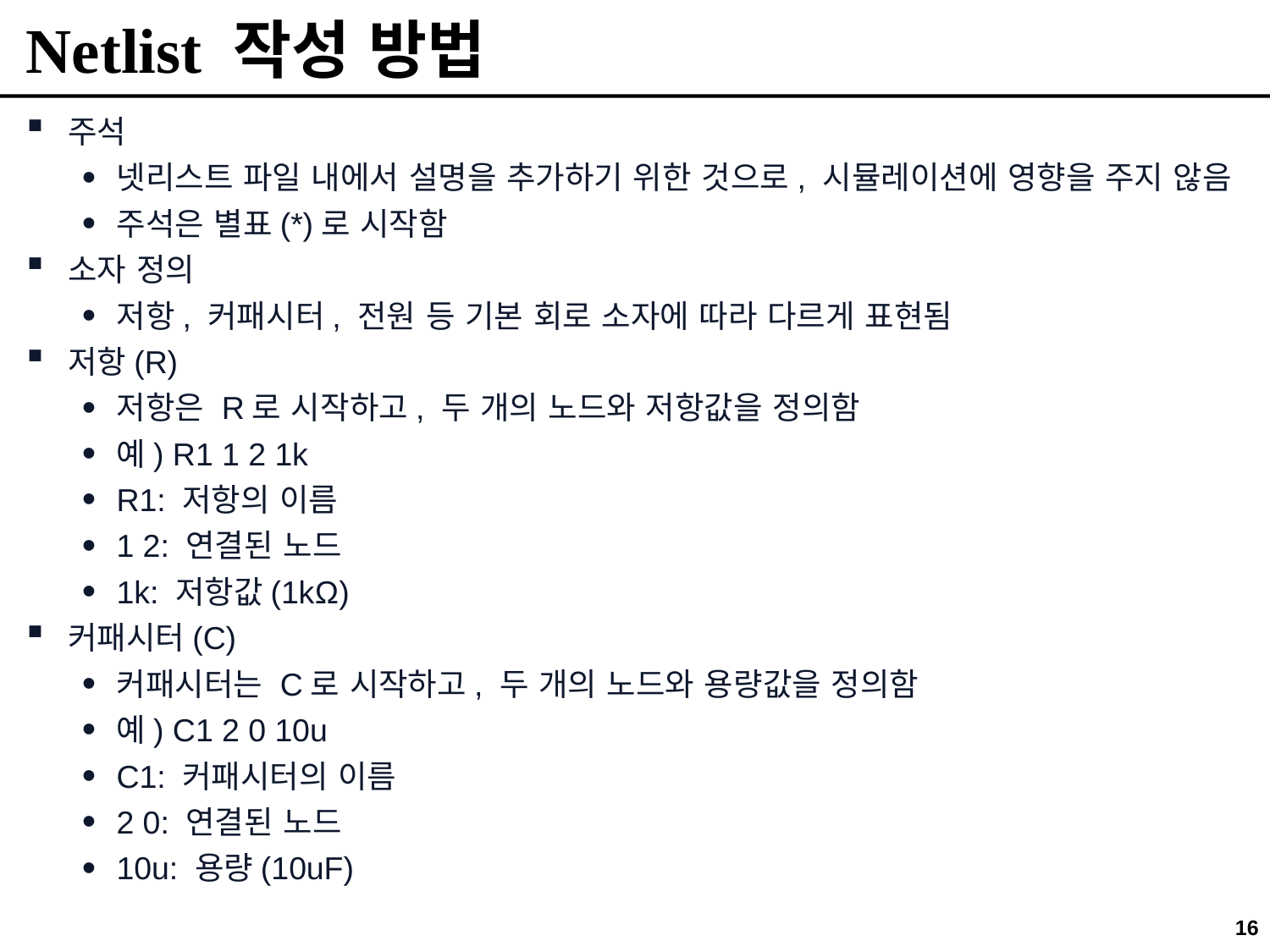

# Netlist 작성 방법
주석
넷리스트 파일 내에서 설명을 추가하기 위한 것으로, 시뮬레이션에 영향을 주지 않음
주석은 별표(*)로 시작함
소자 정의
저항, 커패시터, 전원 등 기본 회로 소자에 따라 다르게 표현됨
저항(R)
저항은 R로 시작하고, 두 개의 노드와 저항값을 정의함
예) R1 1 2 1k
R1: 저항의 이름
1 2: 연결된 노드
1k: 저항값(1kΩ)
커패시터(C)
커패시터는 C로 시작하고, 두 개의 노드와 용량값을 정의함
예) C1 2 0 10u
C1: 커패시터의 이름
2 0: 연결된 노드
10u: 용량(10uF)